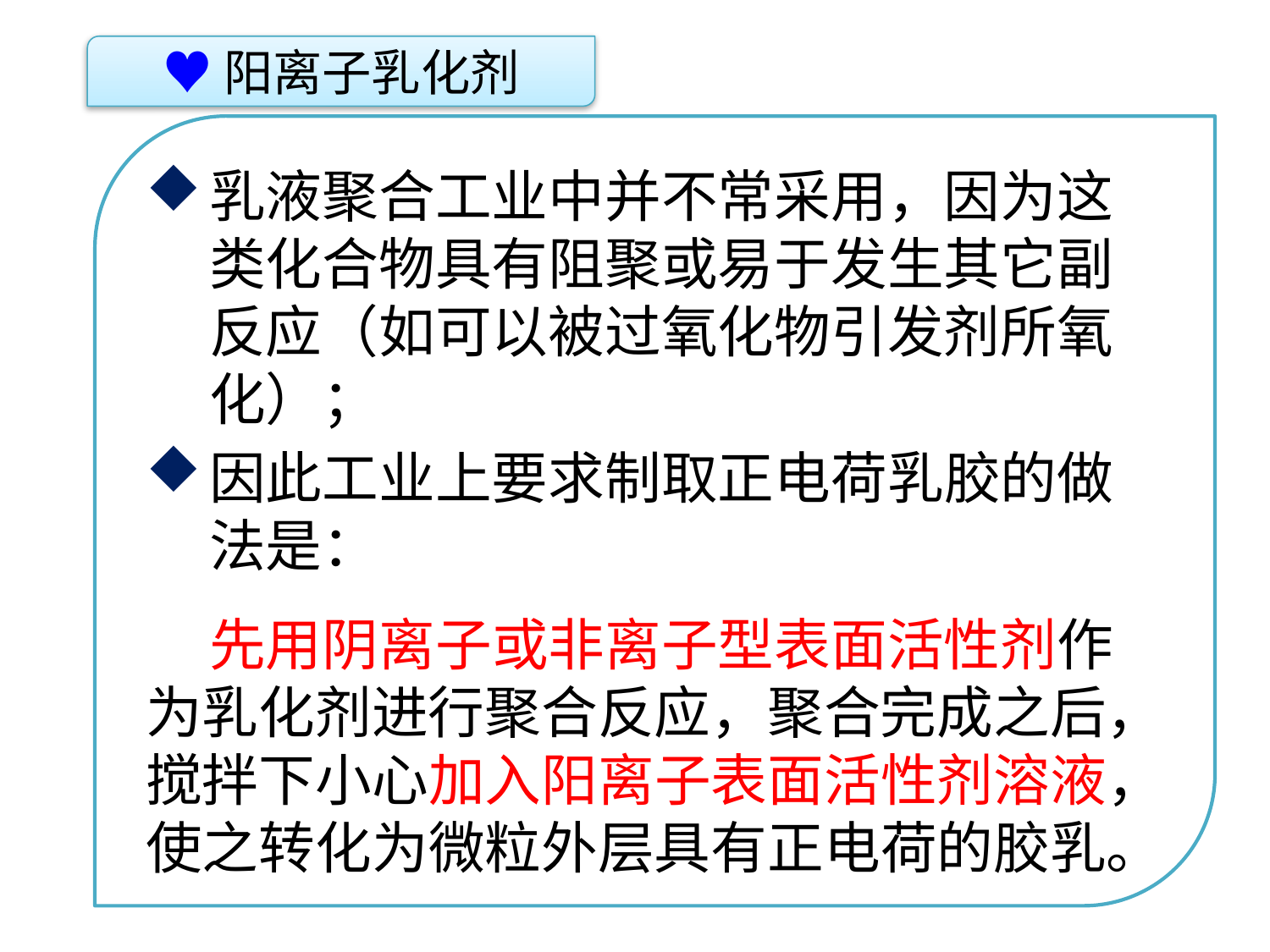

♥阳离子乳化剂
乳液聚合工业中并不常采用，因为这类化合物具有阻聚或易于发生其它副反应（如可以被过氧化物引发剂所氧化）；
因此工业上要求制取正电荷乳胶的做法是：
先用阴离子或非离子型表面活性剂作为乳化剂进行聚合反应，聚合完成之后，搅拌下小心加入阳离子表面活性剂溶液，使之转化为微粒外层具有正电荷的胶乳。
点击添加文本
点击添加文本
点击添加文本
点击添加文本